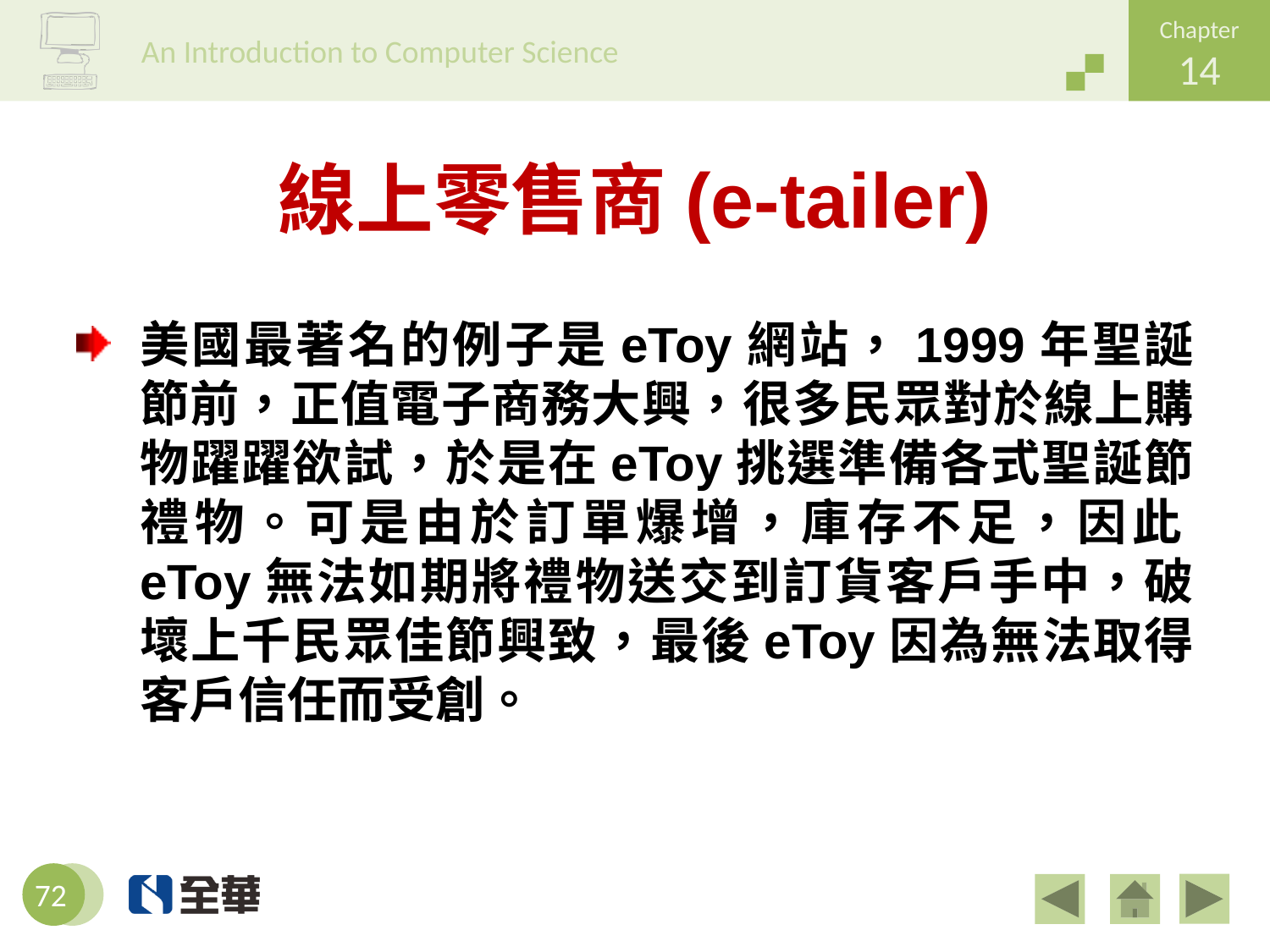

# 線上零售商(e-tailer)
美國最著名的例子是eToy網站，1999年聖誕節前，正值電子商務大興，很多民眾對於線上購物躍躍欲試，於是在eToy挑選準備各式聖誕節禮物。可是由於訂單爆增，庫存不足，因此eToy無法如期將禮物送交到訂貨客戶手中，破壞上千民眾佳節興致，最後eToy因為無法取得客戶信任而受創。